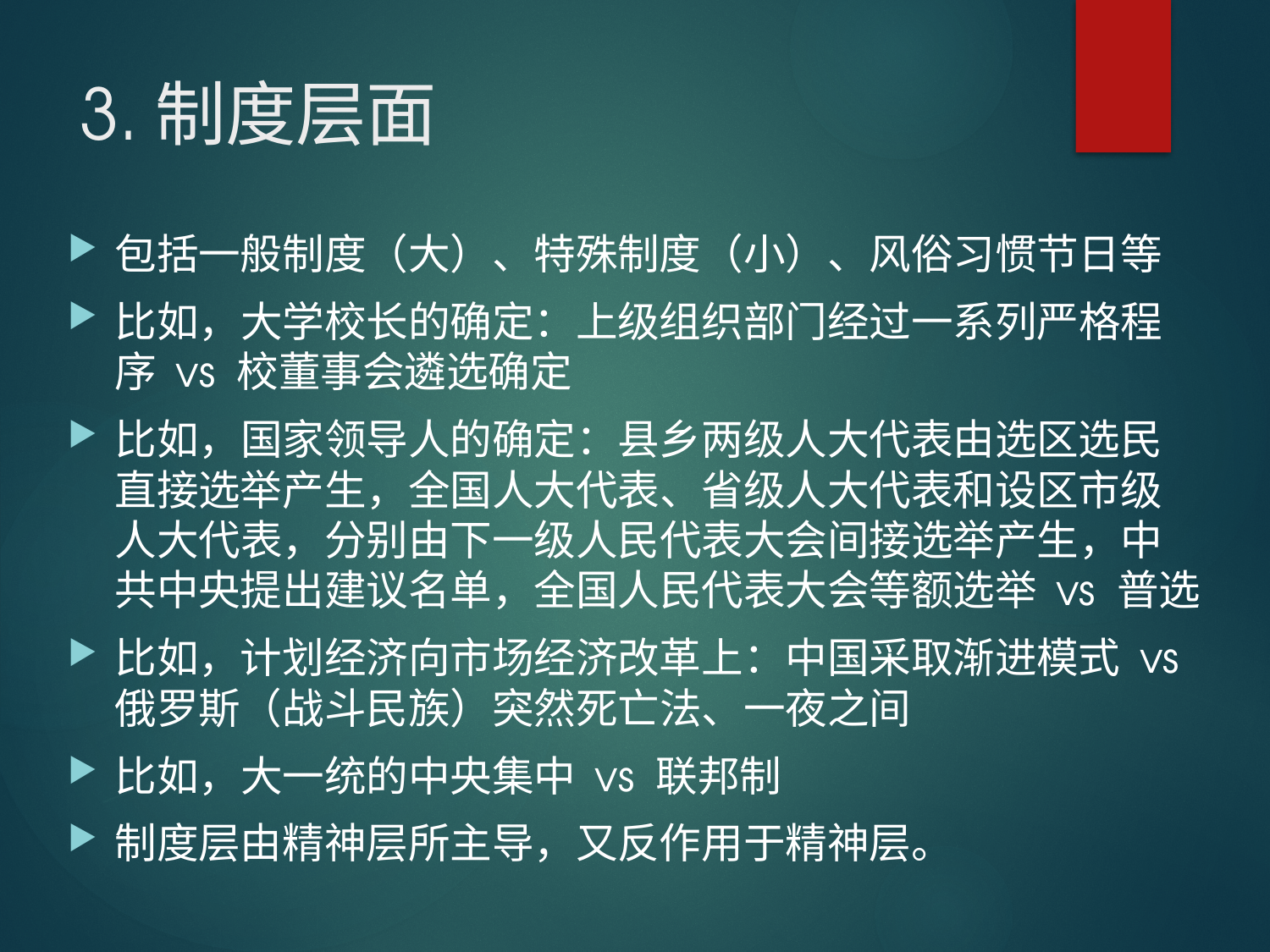

# 3.制度层面
包括一般制度（大）、特殊制度（小）、风俗习惯节日等
比如，大学校长的确定：上级组织部门经过一系列严格程序 vs 校董事会遴选确定
比如，国家领导人的确定：县乡两级人大代表由选区选民直接选举产生，全国人大代表、省级人大代表和设区市级人大代表，分别由下一级人民代表大会间接选举产生，中共中央提出建议名单，全国人民代表大会等额选举 vs 普选
比如，计划经济向市场经济改革上：中国采取渐进模式 vs俄罗斯（战斗民族）突然死亡法、一夜之间
比如，大一统的中央集中 vs 联邦制
制度层由精神层所主导，又反作用于精神层。